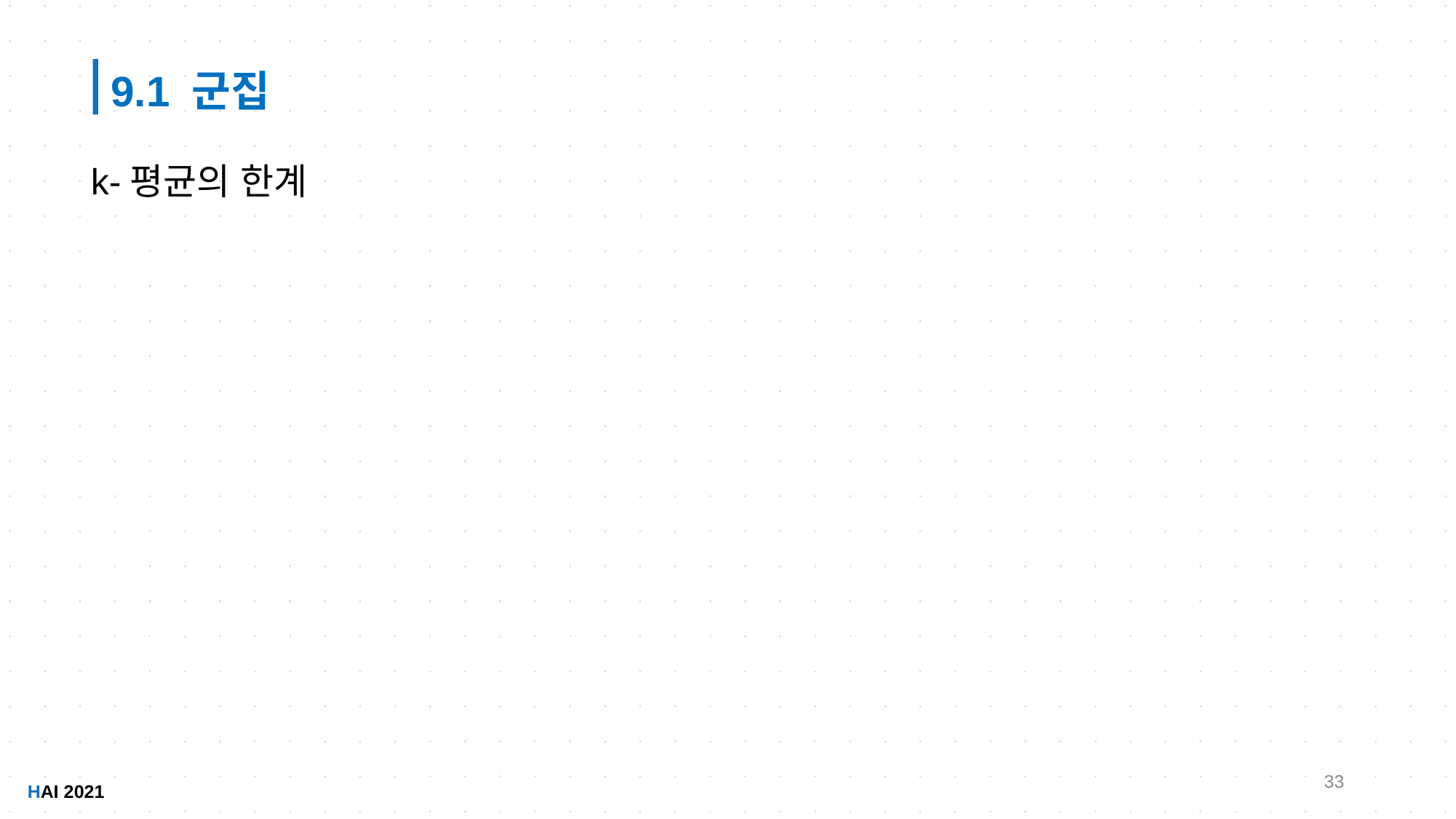

9.1 군집
k-평균의 한계
33
HAI 2021